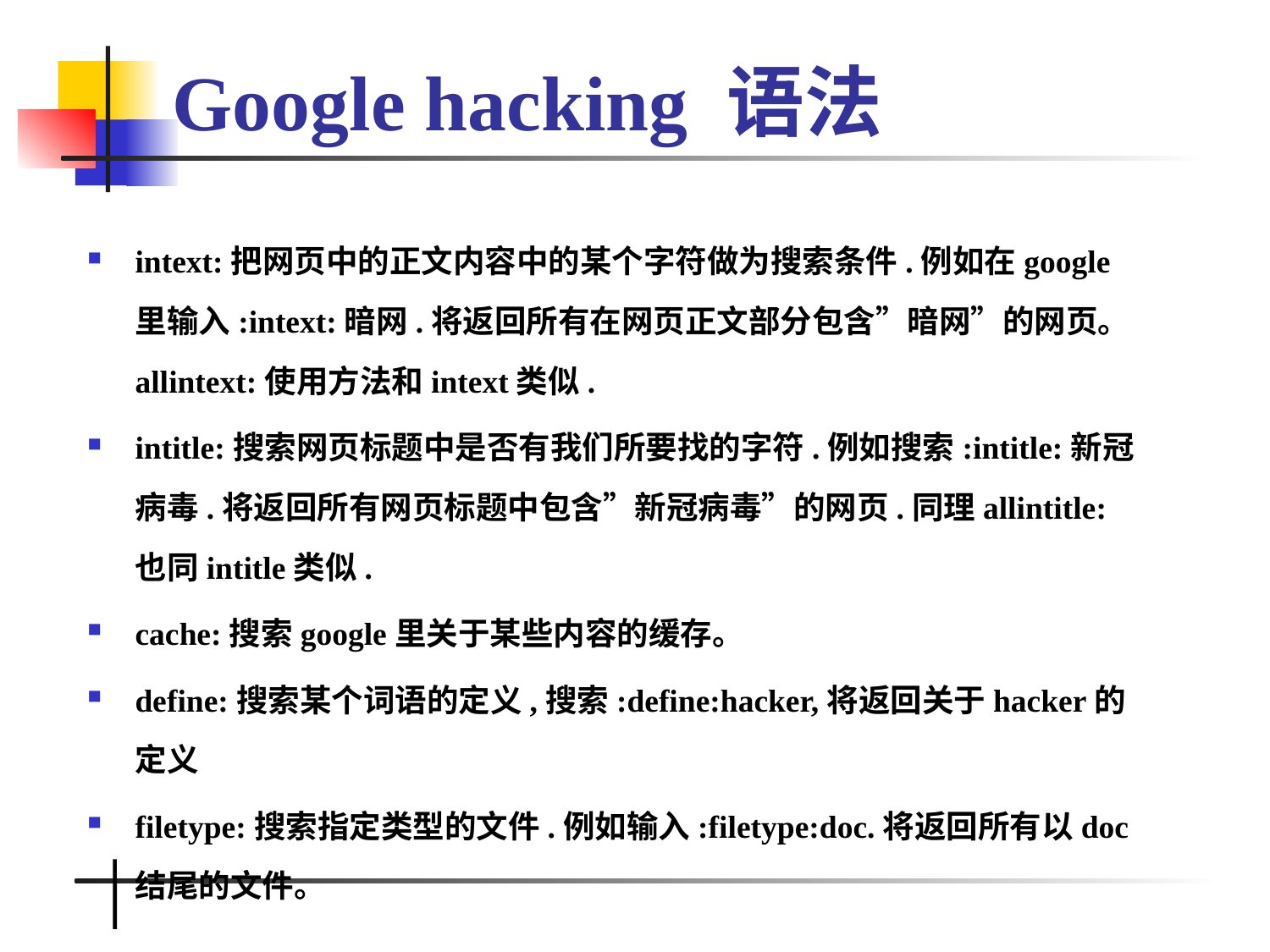

# Google hacking 语法
intext:把网页中的正文内容中的某个字符做为搜索条件.例如在google里输入:intext:暗网.将返回所有在网页正文部分包含”暗网”的网页。allintext:使用方法和intext类似.
intitle:搜索网页标题中是否有我们所要找的字符.例如搜索:intitle:新冠病毒.将返回所有网页标题中包含”新冠病毒”的网页.同理allintitle:也同intitle类似.
cache:搜索google里关于某些内容的缓存。
define:搜索某个词语的定义,搜索:define:hacker,将返回关于hacker的定义
filetype:搜索指定类型的文件.例如输入:filetype:doc.将返回所有以doc结尾的文件。